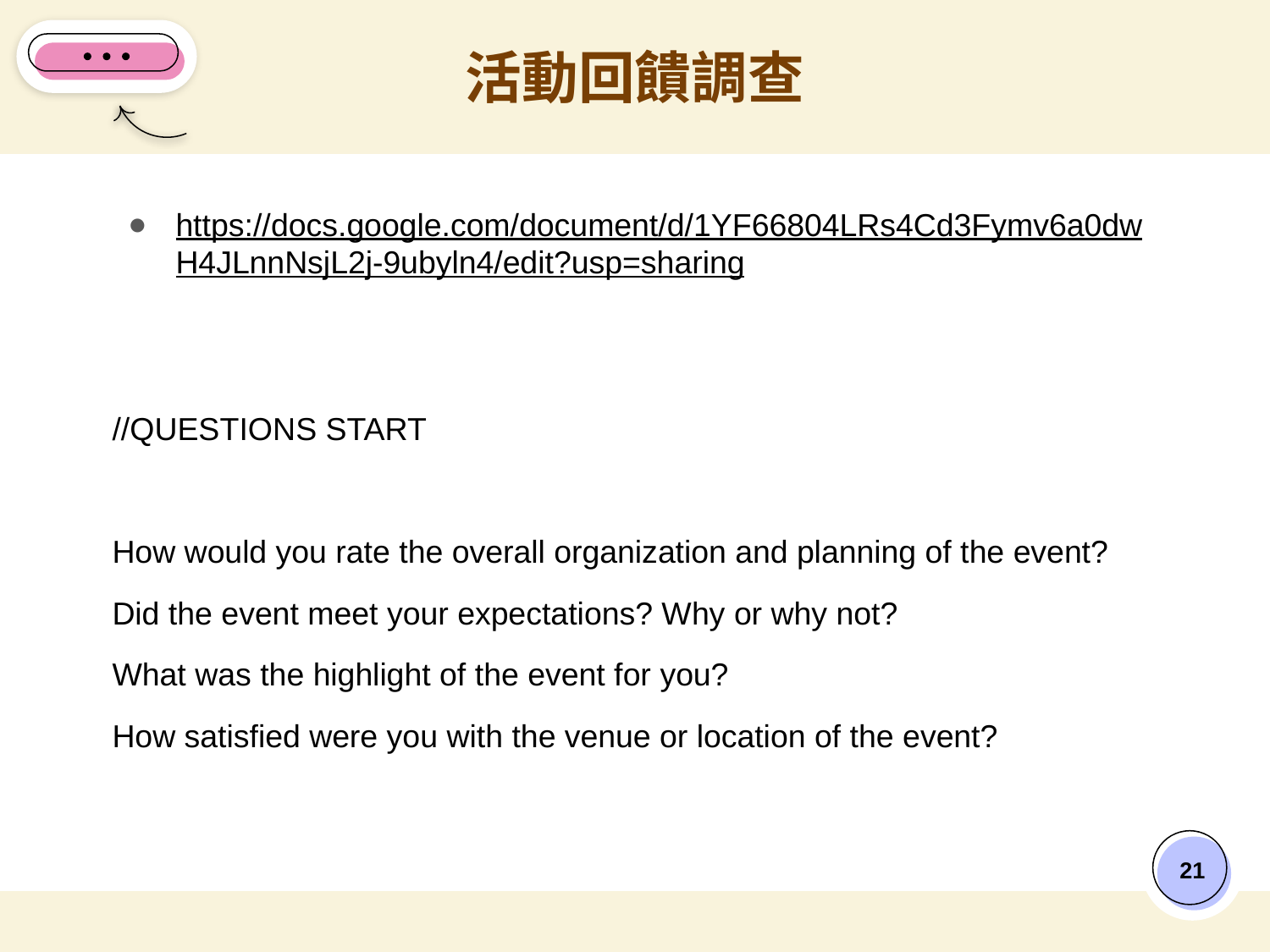

# 活動回饋調查
https://docs.google.com/document/d/1YF66804LRs4Cd3Fymv6a0dwH4JLnnNsjL2j-9ubyln4/edit?usp=sharing

//QUESTIONS START

How would you rate the overall organization and planning of the event?
Did the event meet your expectations? Why or why not?
What was the highlight of the event for you?
How satisfied were you with the venue or location of the event?
21